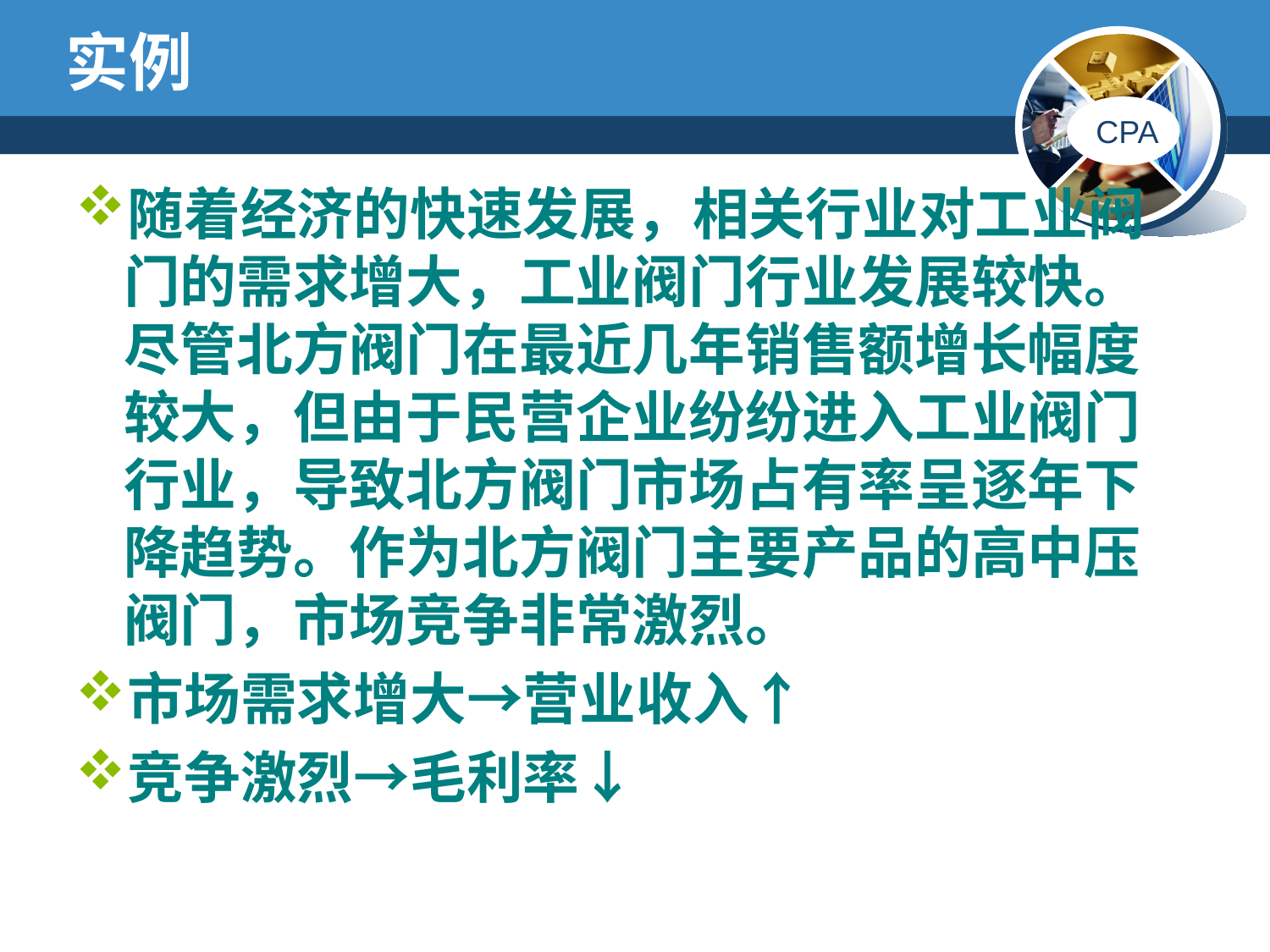

# 实例
随着经济的快速发展，相关行业对工业阀门的需求增大，工业阀门行业发展较快。尽管北方阀门在最近几年销售额增长幅度较大，但由于民营企业纷纷进入工业阀门行业，导致北方阀门市场占有率呈逐年下降趋势。作为北方阀门主要产品的高中压阀门，市场竞争非常激烈。
市场需求增大→营业收入↑
竞争激烈→毛利率↓